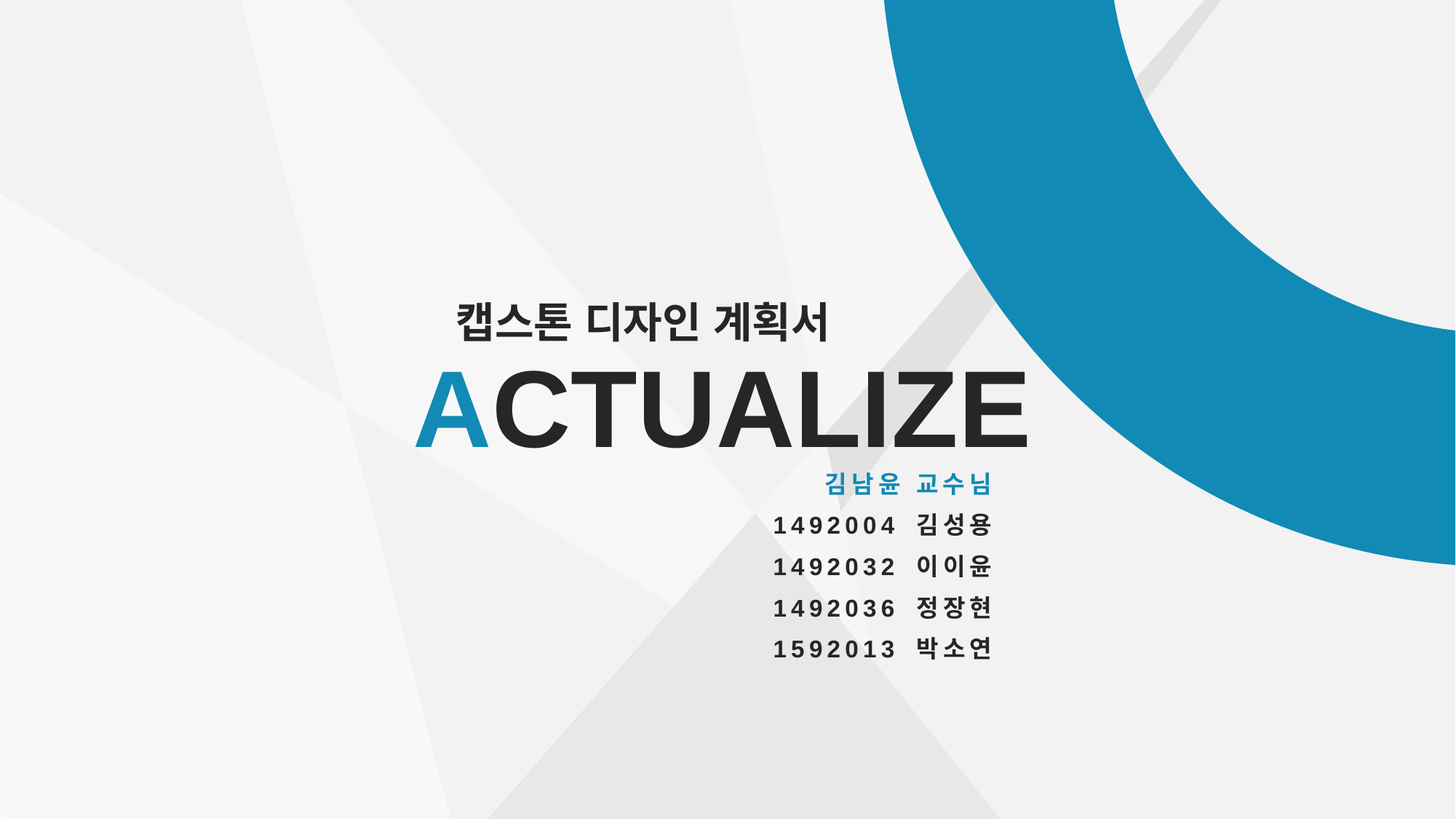

캡스톤 디자인 계획서
ACTUALIZE
김남윤 교수님
 1492004 김성용
1492032 이이윤
1492036 정장현
1592013 박소연